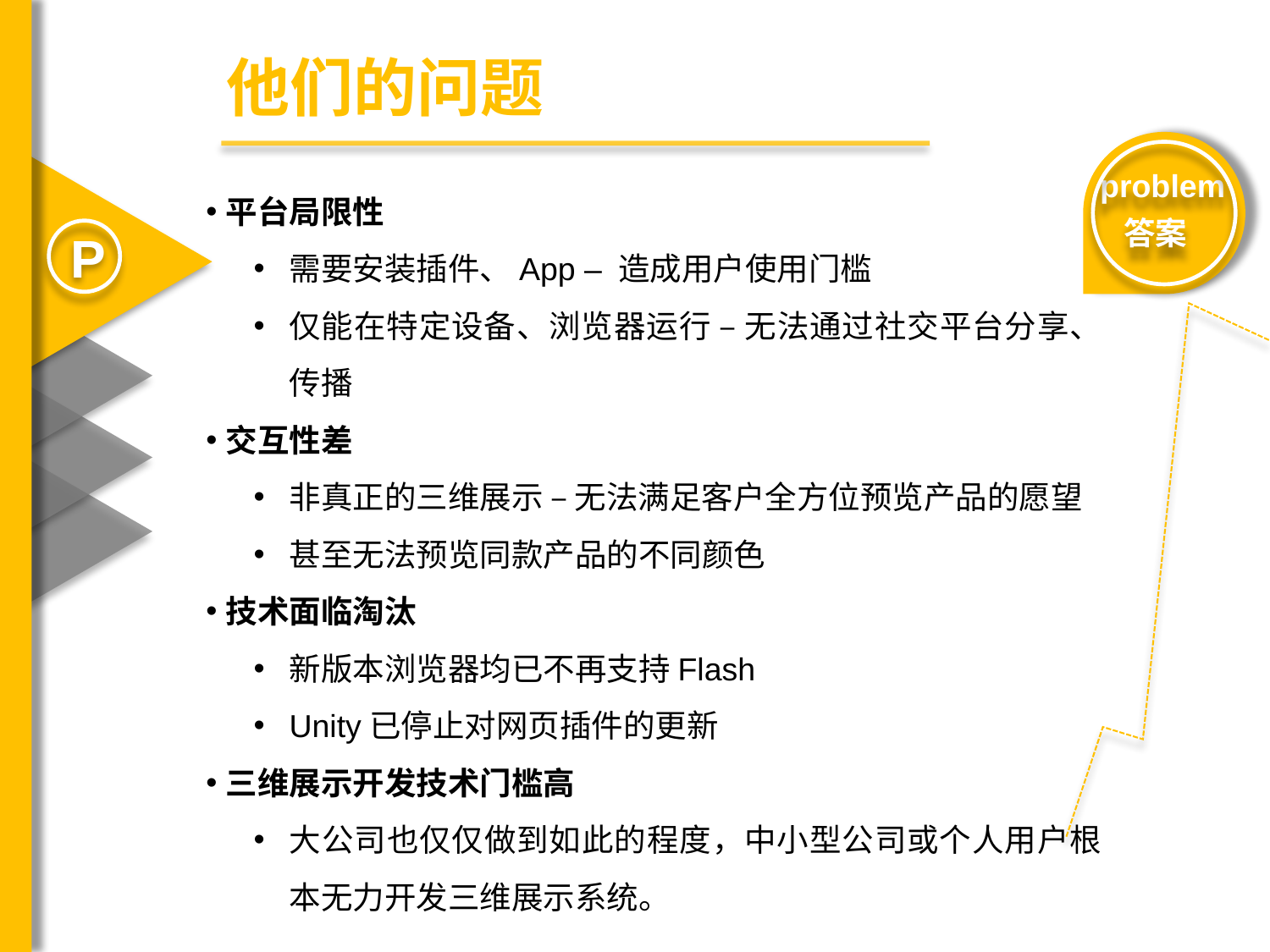

他们的问题

problem
答案

平台局限性
需要安装插件、App – 造成用户使用门槛
仅能在特定设备、浏览器运行 – 无法通过社交平台分享、传播
交互性差
非真正的三维展示 – 无法满足客户全方位预览产品的愿望
甚至无法预览同款产品的不同颜色
技术面临淘汰
新版本浏览器均已不再支持Flash
Unity已停止对网页插件的更新
三维展示开发技术门槛高
大公司也仅仅做到如此的程度，中小型公司或个人用户根本无力开发三维展示系统。

P